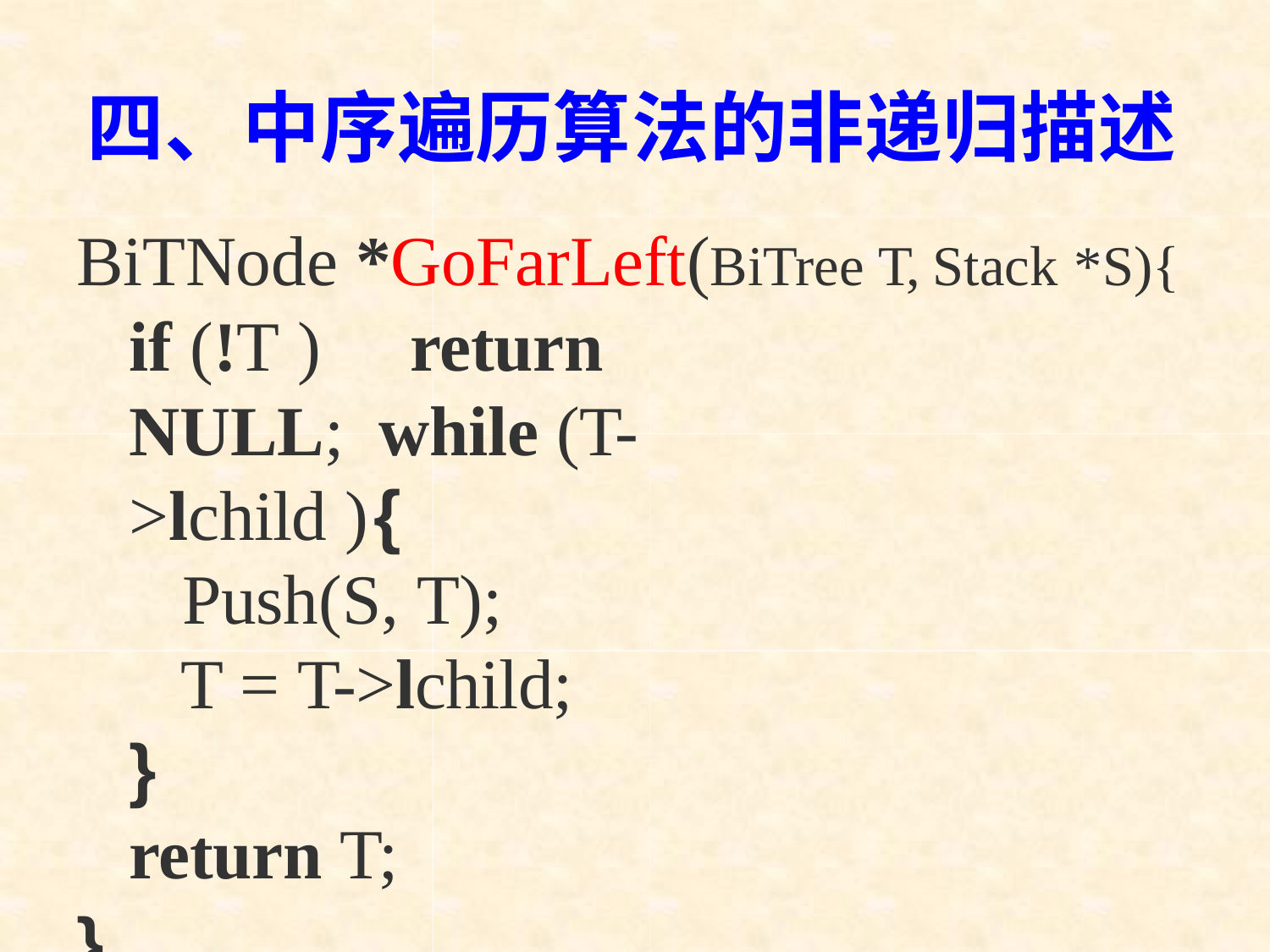

# 四、中序遍历算法的非递归描述
BiTNode *GoFarLeft(BiTree T, Stack *S){
if (!T )	return NULL;  while (T->lchild ){
Push(S, T);
T = T->lchild;
}
return T;
}